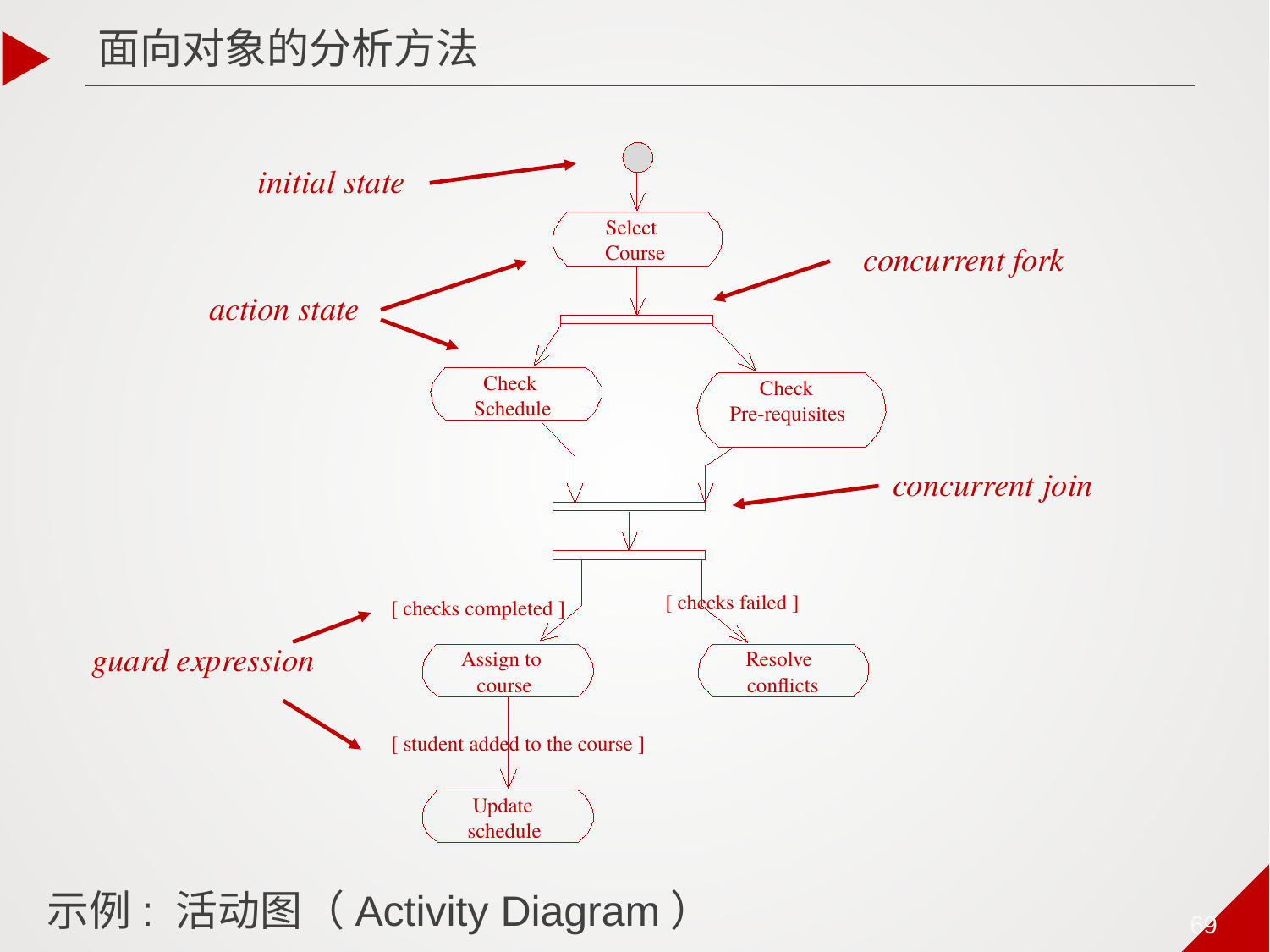

面向对象的分析方法

initial state

Select
concurrent fork
Course

action state

Check

Check
Schedule
Pre-requisites

concurrent join

[ checks failed ]
[ checks completed ]

guard expression

Assign to
Resolve
course
conflicts

[ student added to the course ]

Update
schedule
# 示例: 活动图（Activity Diagram）